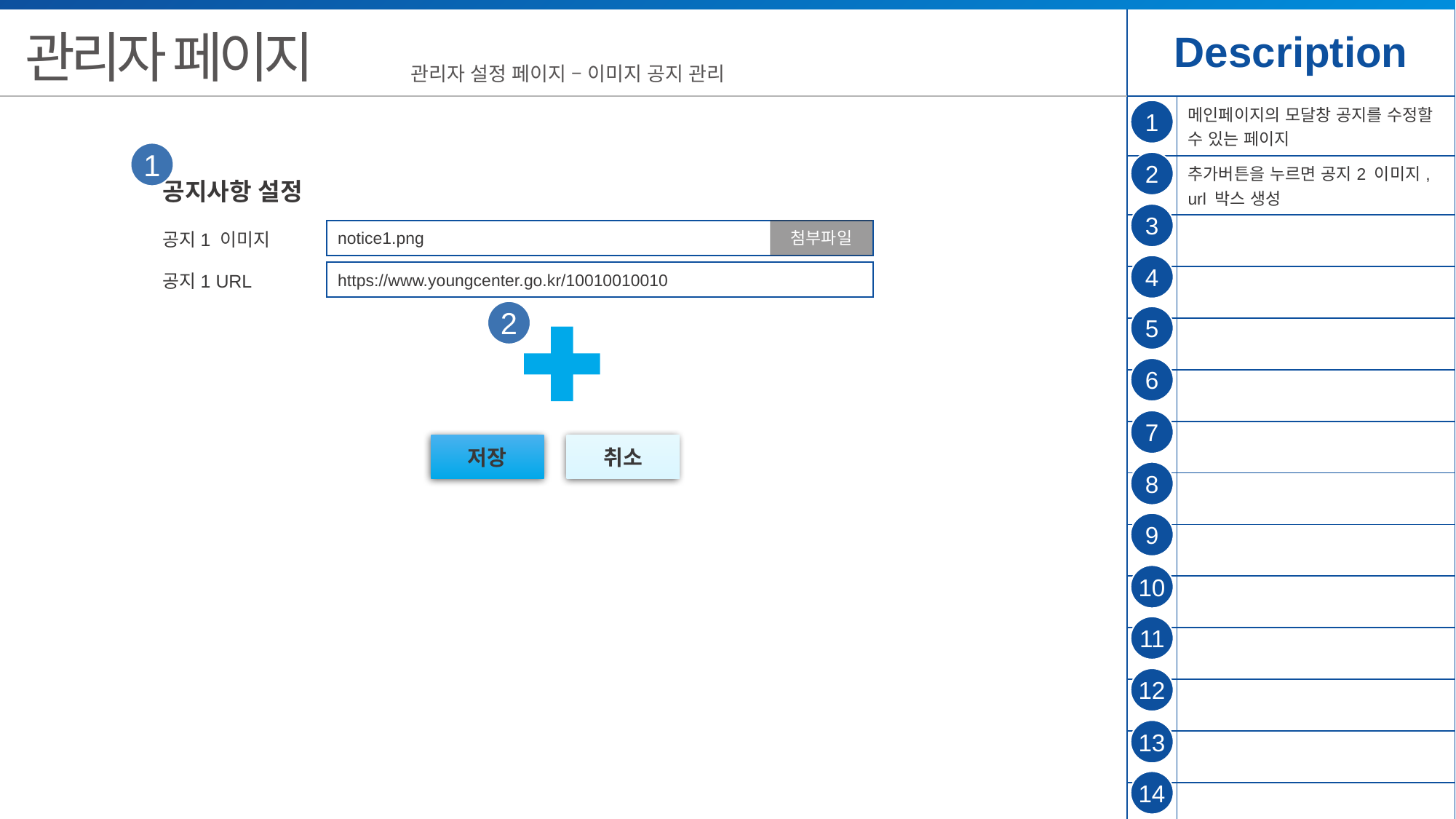

| Description |  |
| --- | --- |
|  | 메인페이지의 모달창 공지를 수정할 수 있는 페이지 |
|  | 추가버튼을 누르면 공지2 이미지, url 박스 생성 |
|  |  |
|  |  |
|  |  |
|  |  |
|  |  |
|  |  |
|  |  |
|  |  |
|  |  |
|  |  |
|  |  |
|  |  |
관리자 페이지
관리자 설정 페이지 – 이미지 공지 관리
1
1
2
공지사항 설정
3
첨부파일
notice1.png
공지1 이미지
4
https://www.youngcenter.go.kr/10010010010
공지1 URL
2
5

6
7
저장
취소
8
9
10
11
12
13
14